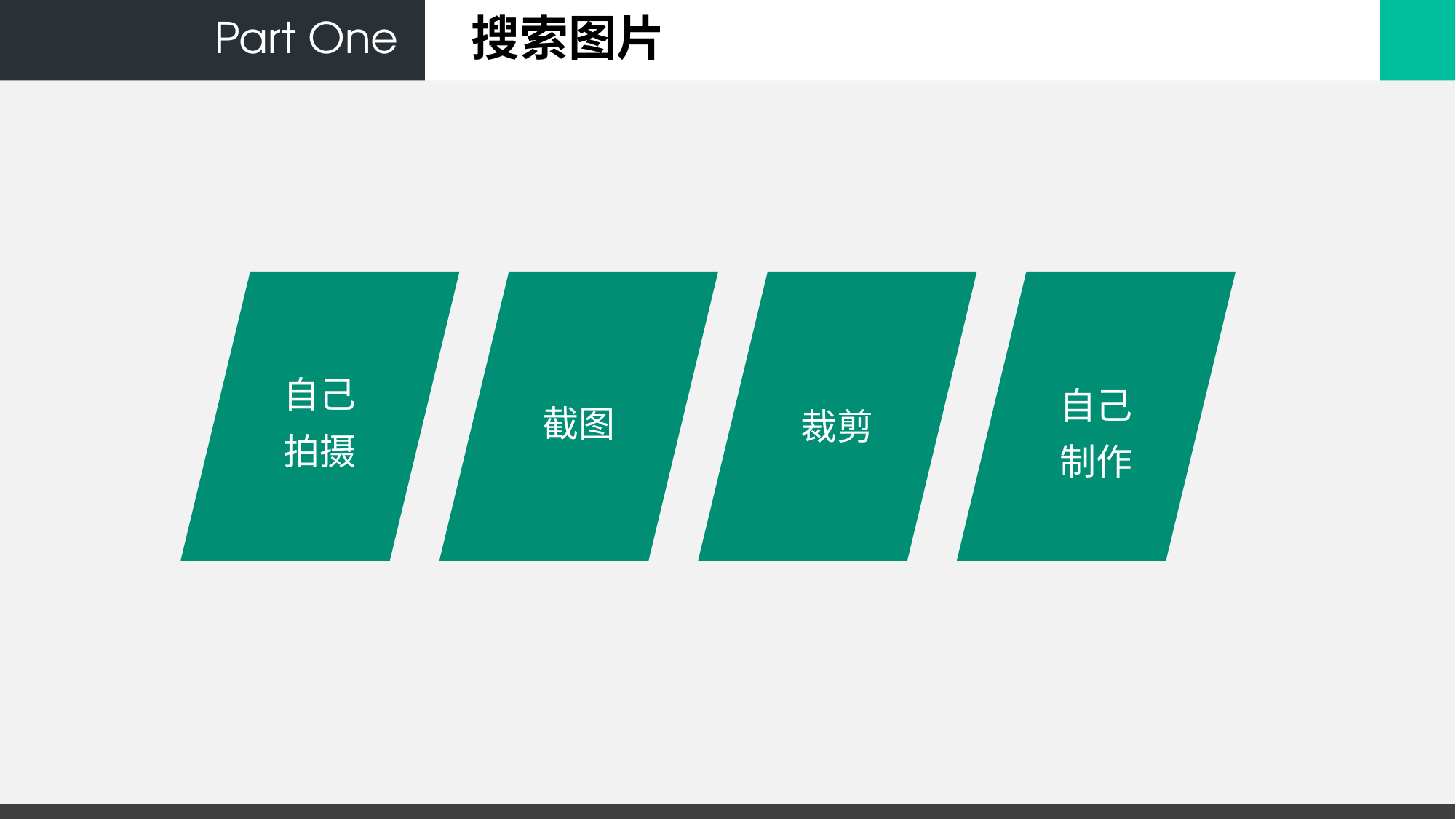

搜索图片
Part One

自己拍摄
自己制作
截图
裁剪